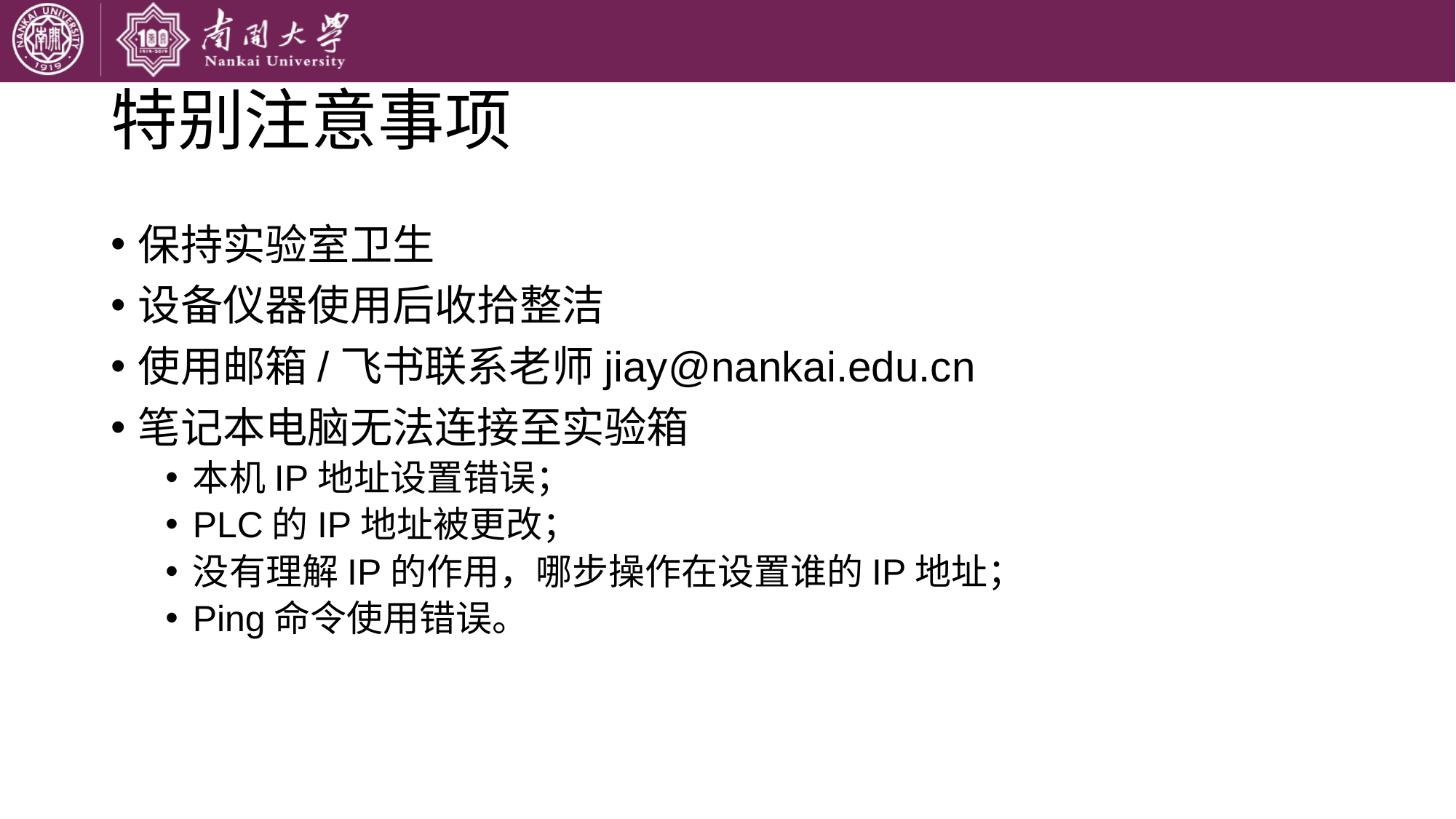

# 特别注意事项
保持实验室卫生
设备仪器使用后收拾整洁
使用邮箱/飞书联系老师jiay@nankai.edu.cn
笔记本电脑无法连接至实验箱
本机IP地址设置错误；
PLC的IP地址被更改；
没有理解IP的作用，哪步操作在设置谁的IP地址；
Ping命令使用错误。